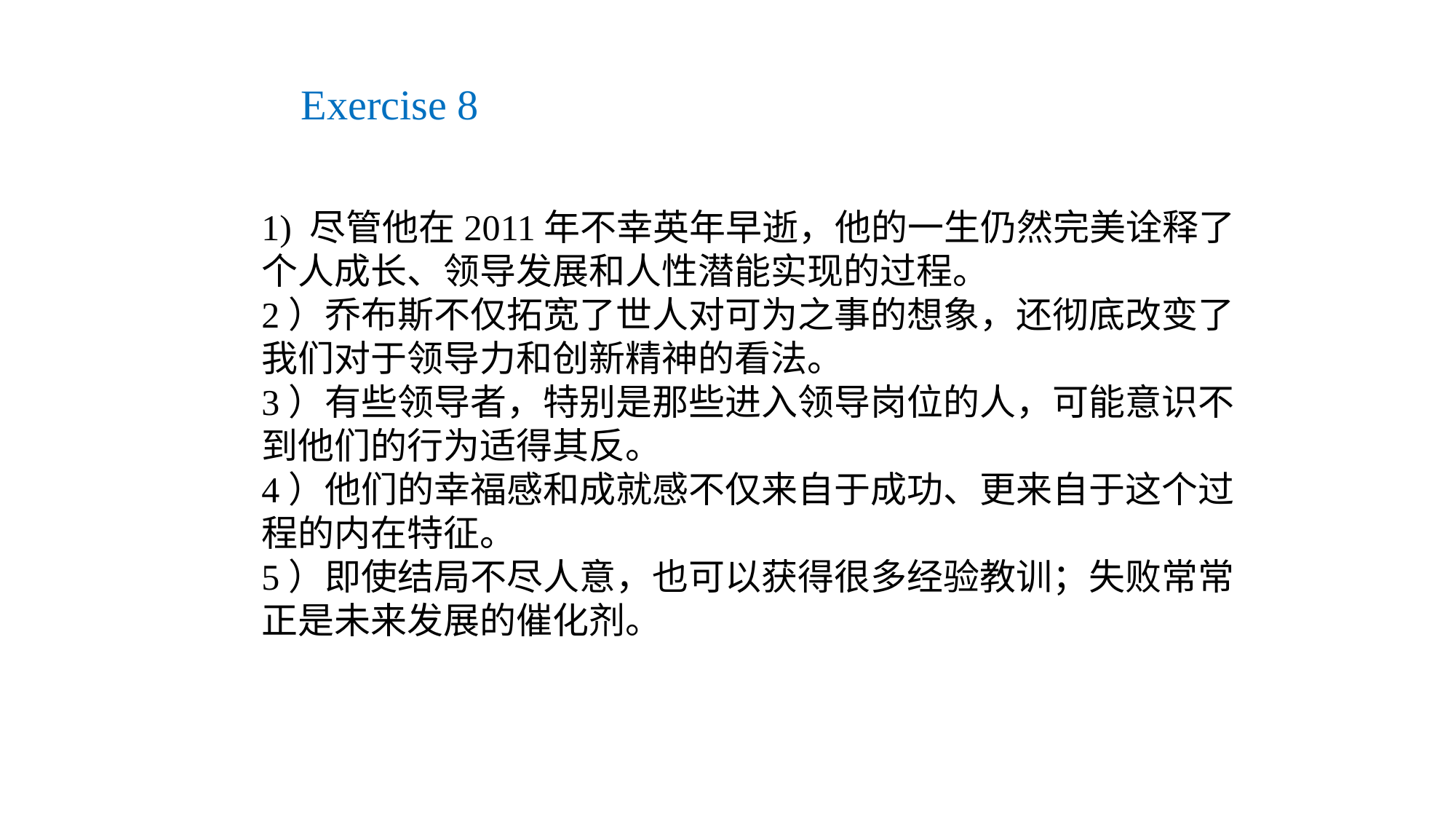

Exercise 8
1) 尽管他在2011年不幸英年早逝，他的一生仍然完美诠释了个人成长、领导发展和人性潜能实现的过程。
2）乔布斯不仅拓宽了世人对可为之事的想象，还彻底改变了我们对于领导力和创新精神的看法。
3）有些领导者，特别是那些进入领导岗位的人，可能意识不到他们的行为适得其反。
4）他们的幸福感和成就感不仅来自于成功、更来自于这个过程的内在特征。
5）即使结局不尽人意，也可以获得很多经验教训；失败常常正是未来发展的催化剂。